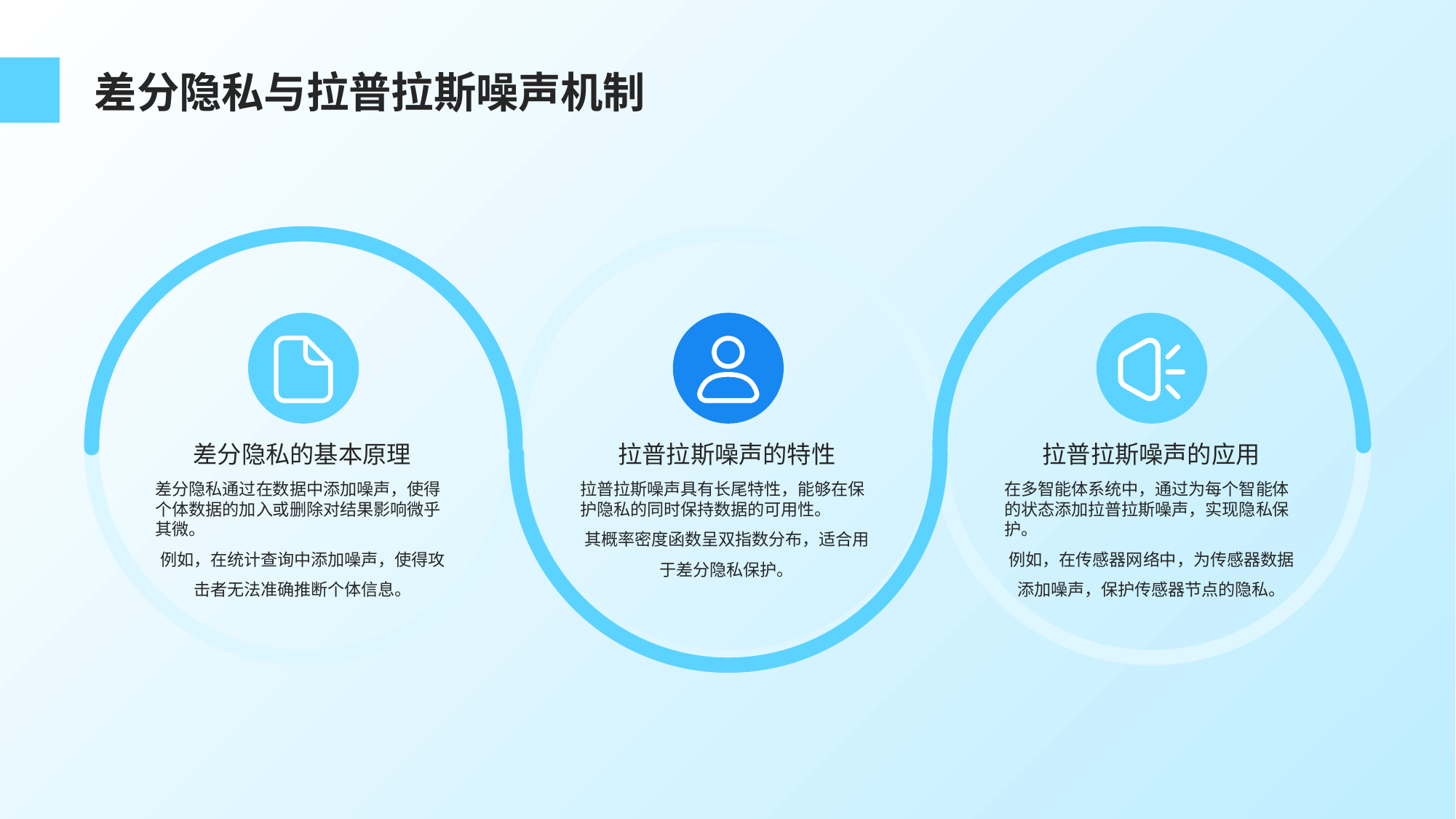

差分隐私与拉普拉斯噪声机制

差分隐私的基本原理
拉普拉斯噪声的特性
拉普拉斯噪声的应用
差分隐私通过在数据中添加噪声，使得个体数据的加入或删除对结果影响微乎其微。
例如，在统计查询中添加噪声，使得攻击者无法准确推断个体信息。
拉普拉斯噪声具有长尾特性，能够在保护隐私的同时保持数据的可用性。
其概率密度函数呈双指数分布，适合用于差分隐私保护。
在多智能体系统中，通过为每个智能体的状态添加拉普拉斯噪声，实现隐私保护。
例如，在传感器网络中，为传感器数据添加噪声，保护传感器节点的隐私。